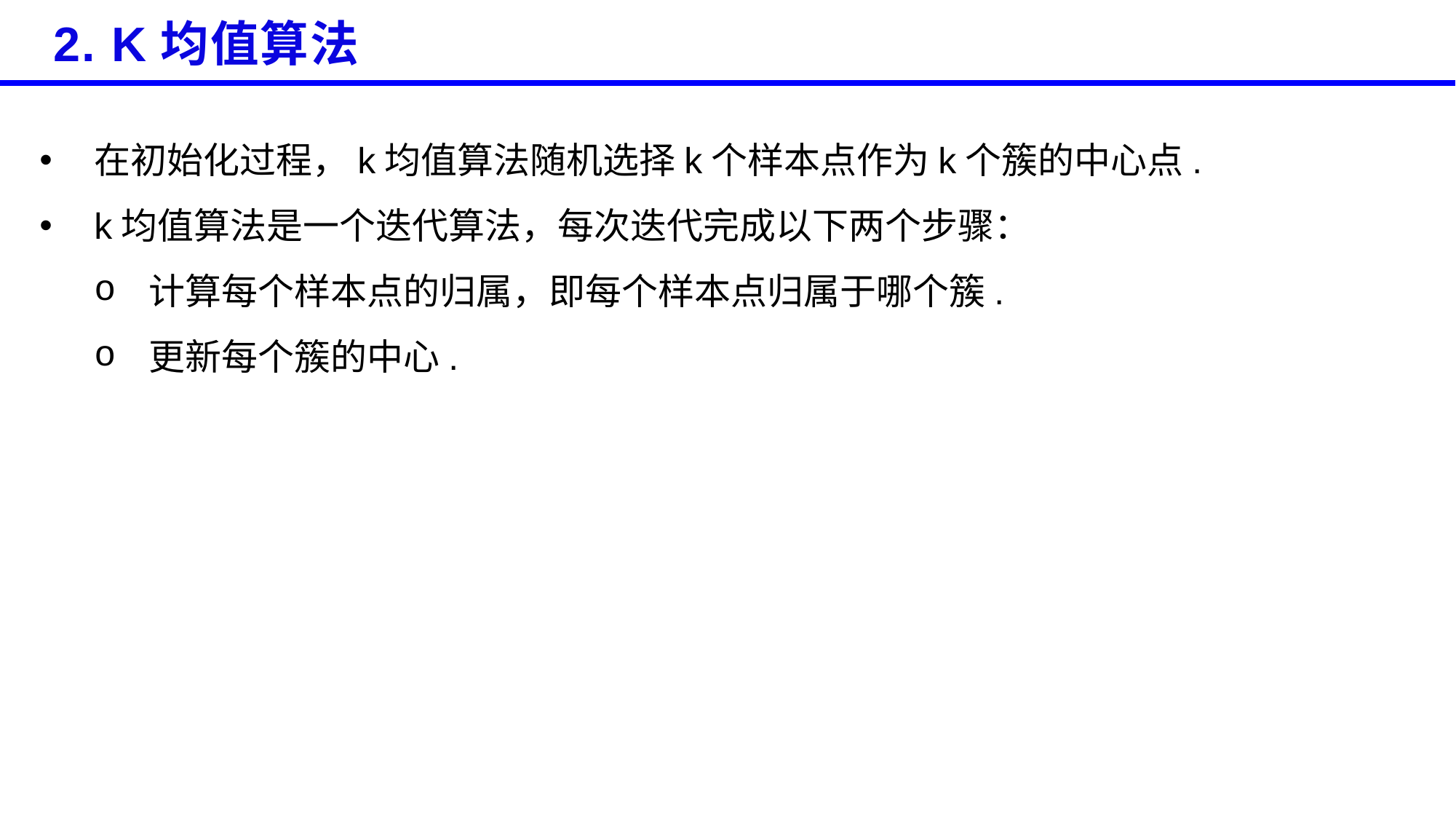

2. K均值算法
在初始化过程，k均值算法随机选择k个样本点作为k个簇的中心点.
k均值算法是一个迭代算法，每次迭代完成以下两个步骤：
计算每个样本点的归属，即每个样本点归属于哪个簇.
更新每个簇的中心.